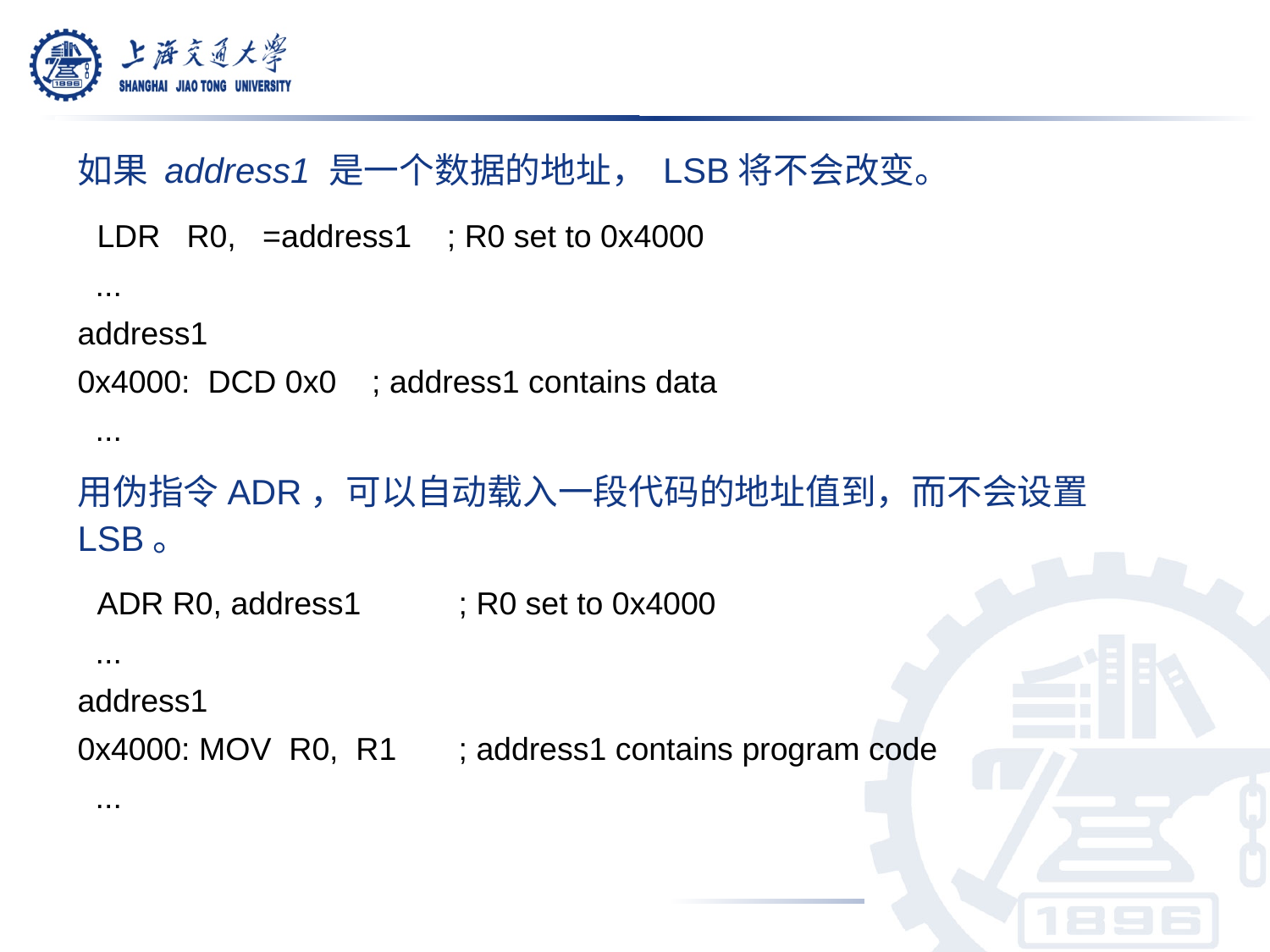

如果 address1 是一个数据的地址， LSB将不会改变。
  LDR   R0,   =address1    ; R0 set to 0x4000
  ...
address1
0x4000:  DCD 0x0    ; address1 contains data
  ...
用伪指令ADR，可以自动载入一段代码的地址值到，而不会设置LSB。
  ADR R0, address1 	; R0 set to 0x4000
  ...
address1
0x4000: MOV  R0,  R1   	; address1 contains program code
  ...